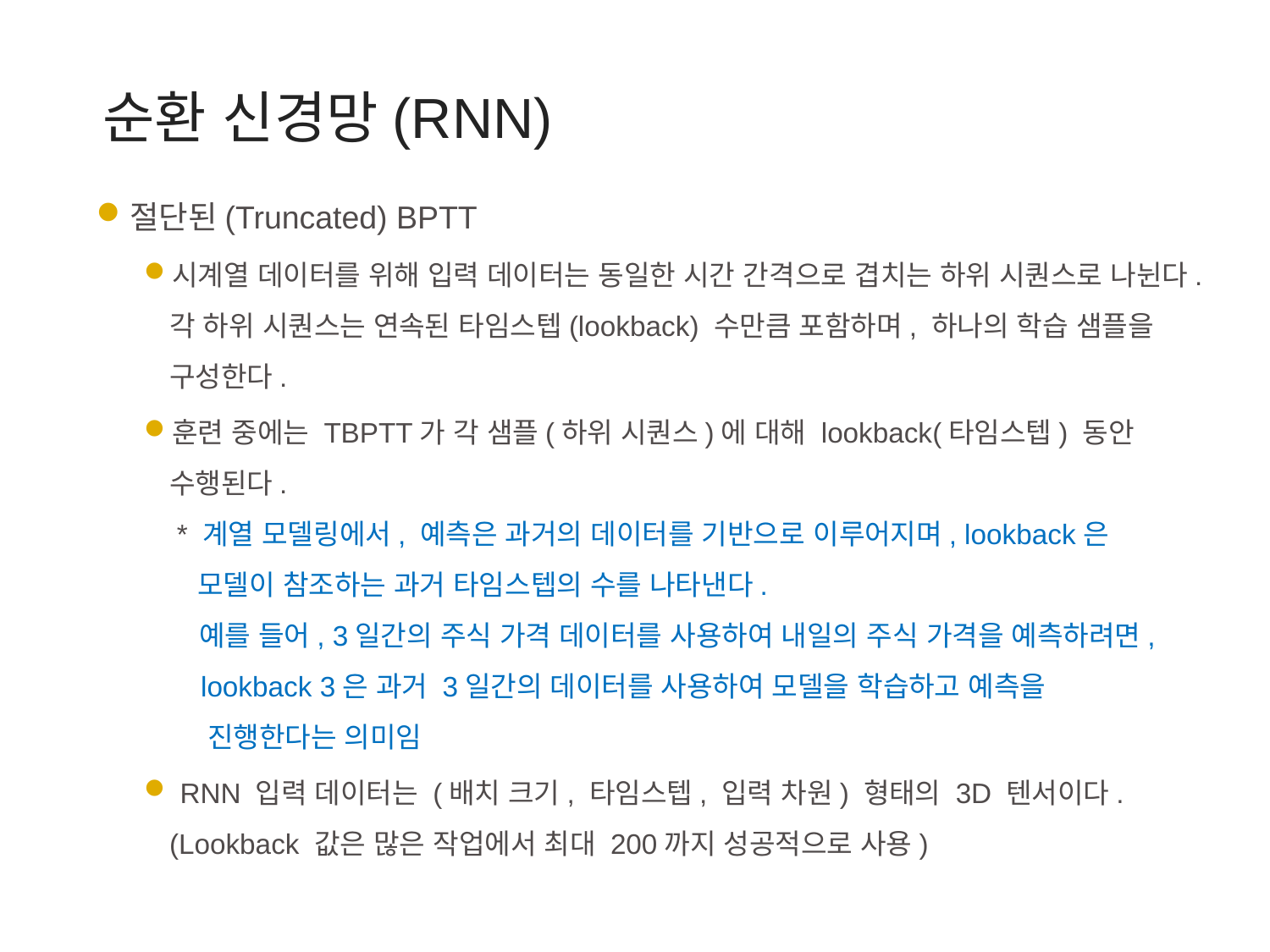

순환 신경망(RNN)
절단된(Truncated) BPTT
시계열 데이터를 위해 입력 데이터는 동일한 시간 간격으로 겹치는 하위 시퀀스로 나뉜다. 각 하위 시퀀스는 연속된 타임스텝(lookback) 수만큼 포함하며, 하나의 학습 샘플을 구성한다.
훈련 중에는 TBPTT가 각 샘플(하위 시퀀스)에 대해 lookback(타임스텝) 동안 수행된다.
	* 계열 모델링에서, 예측은 과거의 데이터를 기반으로 이루어지며, lookback은
                  모델이 참조하는 과거 타임스텝의 수를 나타낸다.
  예를 들어, 3일간의 주식 가격 데이터를 사용하여 내일의 주식 가격을 예측하려면,
  lookback 3은 과거 3일간의 데이터를 사용하여 모델을 학습하고 예측을
  진행한다는 의미임
 RNN 입력 데이터는 (배치 크기, 타임스텝, 입력 차원) 형태의 3D 텐서이다. (Lookback 값은 많은 작업에서 최대 200까지 성공적으로 사용)